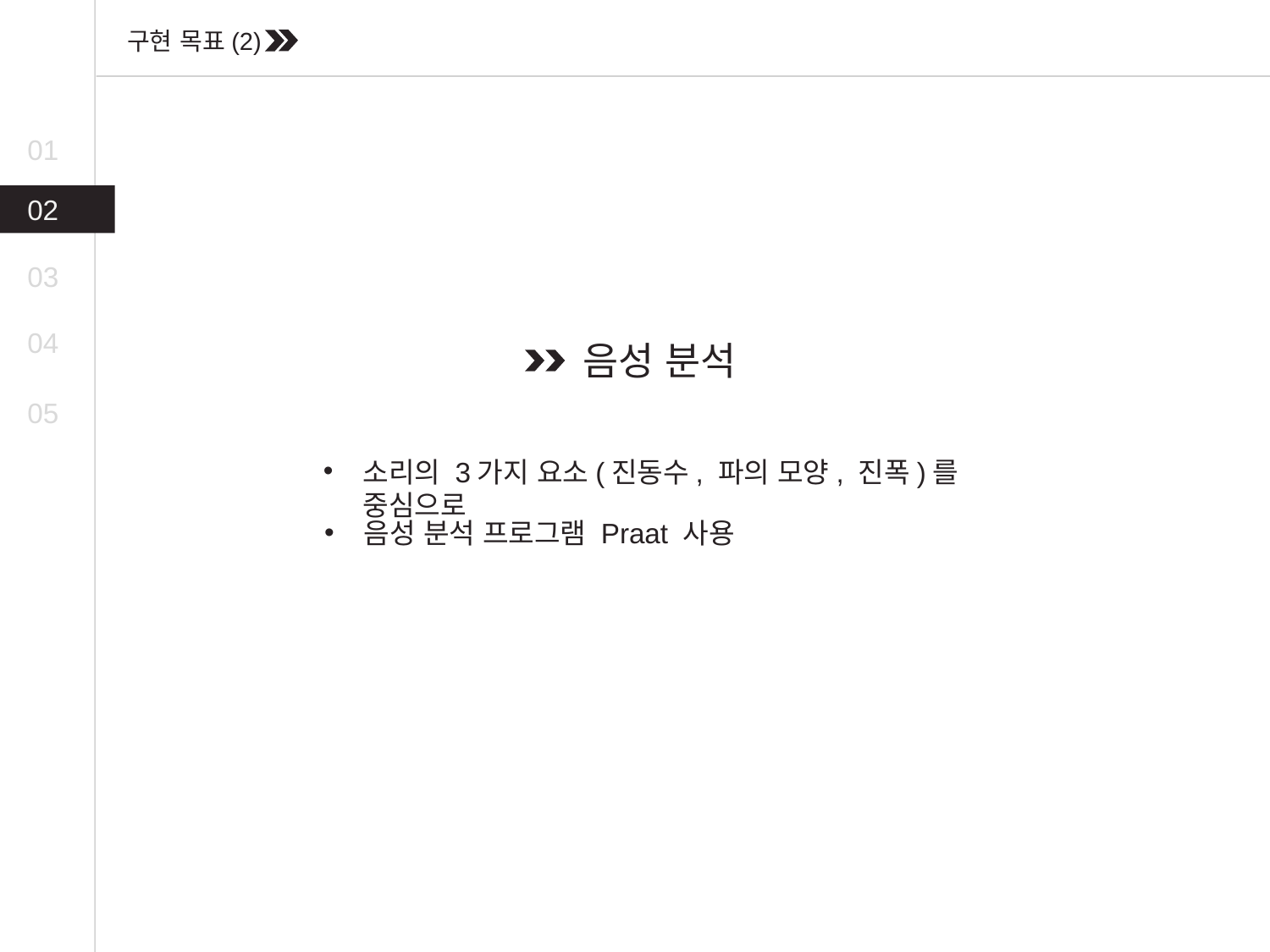

구현 목표(2)

01

02
03
04
음성 분석

05
소리의 3가지 요소(진동수, 파의 모양, 진폭)를 중심으로
음성 분석 프로그램 Praat 사용